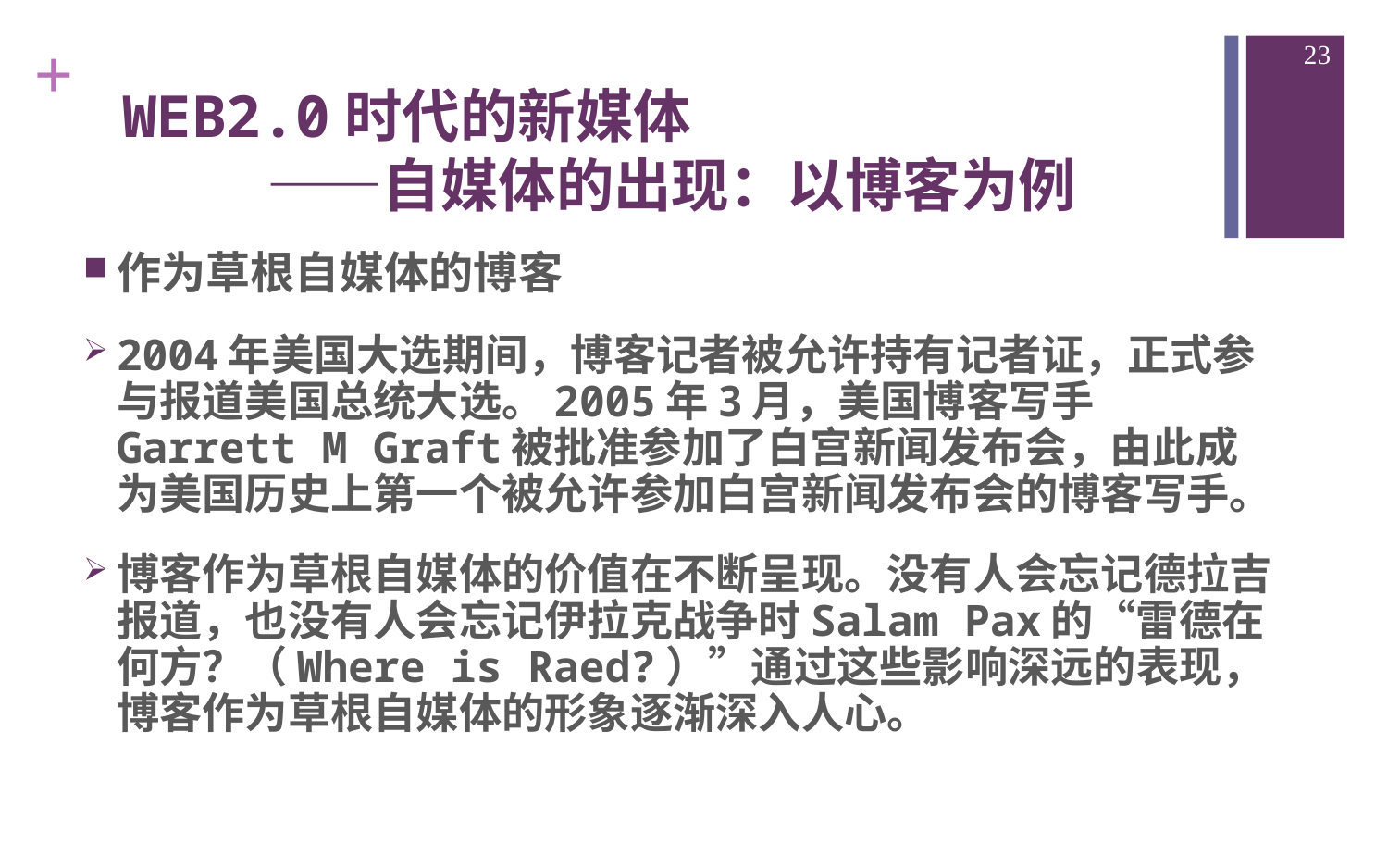

23
# WEB2.0时代的新媒体 ——自媒体的出现：以博客为例
作为草根自媒体的博客
2004年美国大选期间，博客记者被允许持有记者证，正式参与报道美国总统大选。2005年3月，美国博客写手Garrett M Graft被批准参加了白宫新闻发布会，由此成为美国历史上第一个被允许参加白宫新闻发布会的博客写手。
博客作为草根自媒体的价值在不断呈现。没有人会忘记德拉吉报道，也没有人会忘记伊拉克战争时Salam Pax的“雷德在何方？（Where is Raed?）”通过这些影响深远的表现，博客作为草根自媒体的形象逐渐深入人心。